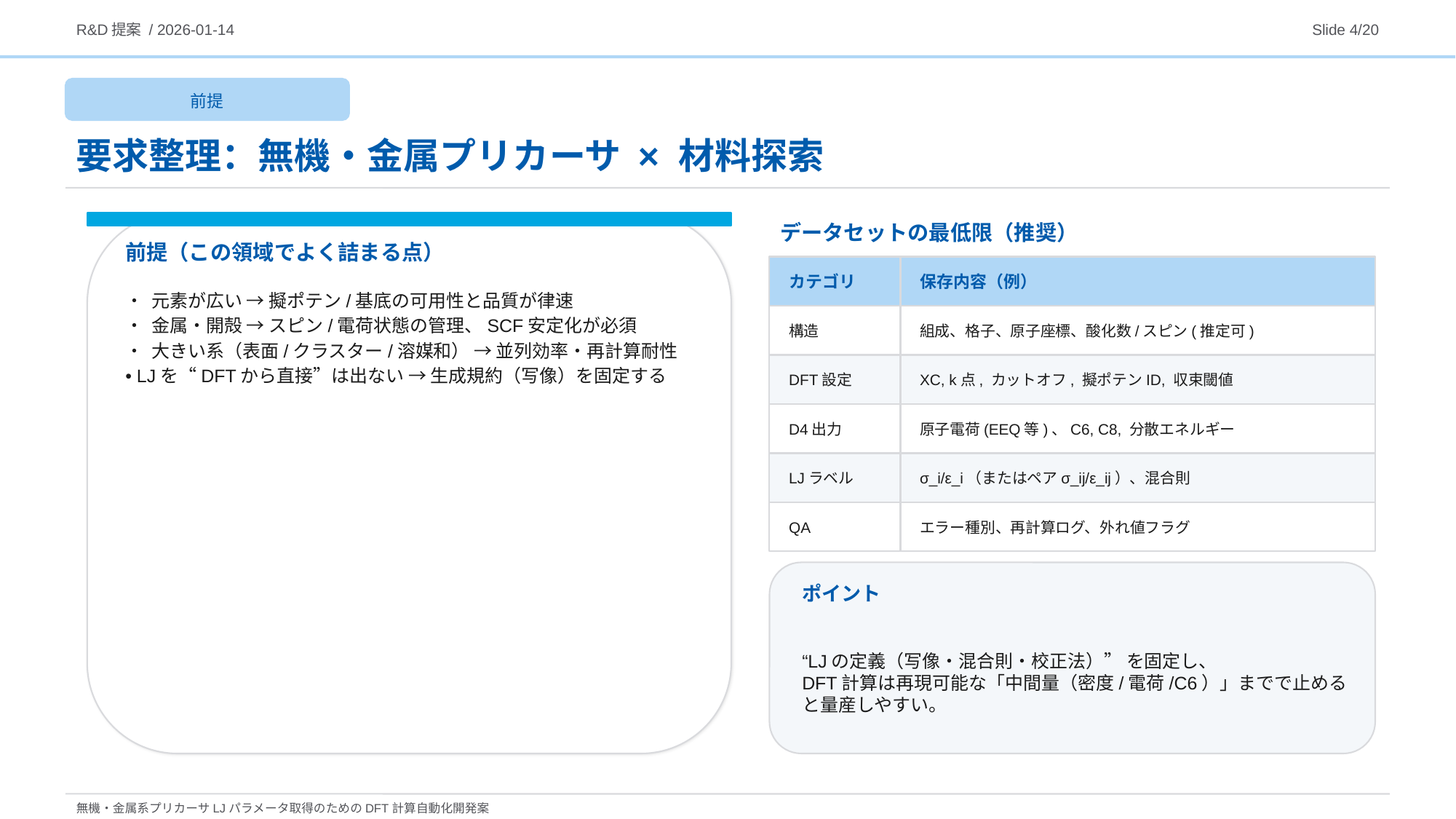

R&D提案 / 2026-01-14
Slide 4/20

前提
要求整理：無機・金属プリカーサ × 材料探索

データセットの最低限（推奨）
前提（この領域でよく詰まる点）

カテゴリ
保存内容（例）
• 元素が広い → 擬ポテン/基底の可用性と品質が律速
• 金属・開殻 → スピン/電荷状態の管理、SCF安定化が必須
• 大きい系（表面/クラスター/溶媒和） → 並列効率・再計算耐性
• LJを“DFTから直接”は出ない → 生成規約（写像）を固定する

構造
組成、格子、原子座標、酸化数/スピン(推定可)

DFT設定
XC, k点, カットオフ, 擬ポテンID, 収束閾値

D4出力
原子電荷(EEQ等)、C6, C8, 分散エネルギー

LJラベル
σ_i/ε_i（またはペアσ_ij/ε_ij）、混合則

QA
エラー種別、再計算ログ、外れ値フラグ

ポイント
“LJの定義（写像・混合則・校正法）” を固定し、
DFT計算は再現可能な「中間量（密度/電荷/C6）」までで止めると量産しやすい。

無機・金属系プリカーサLJパラメータ取得のためのDFT計算自動化開発案